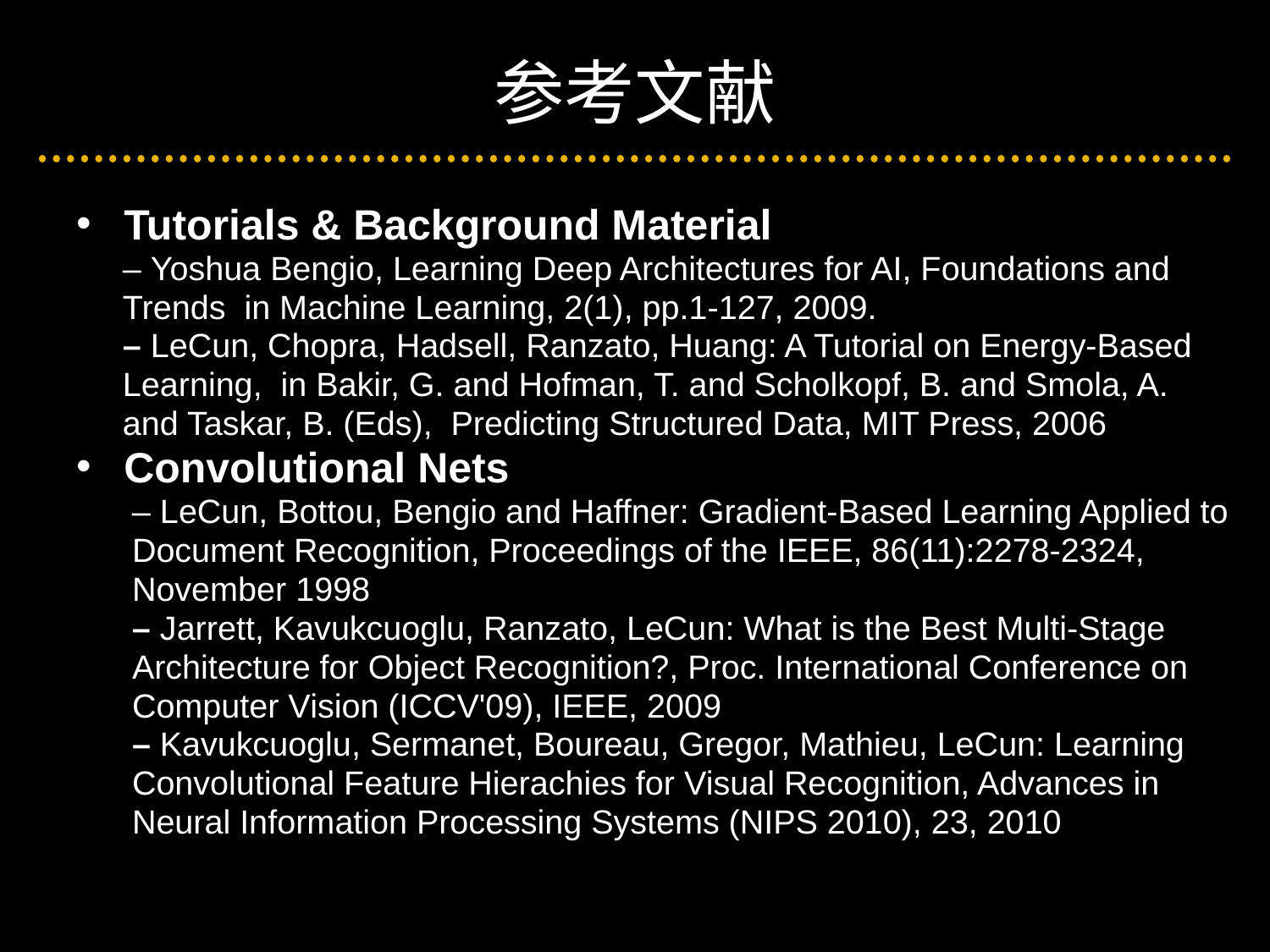

# 参考文献
Tutorials & Background Material
     – Yoshua Bengio, Learning Deep Architectures for AI, Foundations and
     Trends  in Machine Learning, 2(1), pp.1-127, 2009.
     – LeCun, Chopra, Hadsell, Ranzato, Huang: A Tutorial on Energy-Based
     Learning,  in Bakir, G. and Hofman, T. and Scholkopf, B. and Smola, A.
     and Taskar, B. (Eds),  Predicting Structured Data, MIT Press, 2006
Convolutional Nets
      – LeCun, Bottou, Bengio and Haffner: Gradient-Based Learning Applied to
      Document Recognition, Proceedings of the IEEE, 86(11):2278-2324,
      November 1998
      – Jarrett, Kavukcuoglu, Ranzato, LeCun: What is the Best Multi-Stage
      Architecture for Object Recognition?, Proc. International Conference on
      Computer Vision (ICCV'09), IEEE, 2009
      – Kavukcuoglu, Sermanet, Boureau, Gregor, Mathieu, LeCun: Learning
      Convolutional Feature Hierachies for Visual Recognition, Advances in
      Neural Information Processing Systems (NIPS 2010), 23, 2010